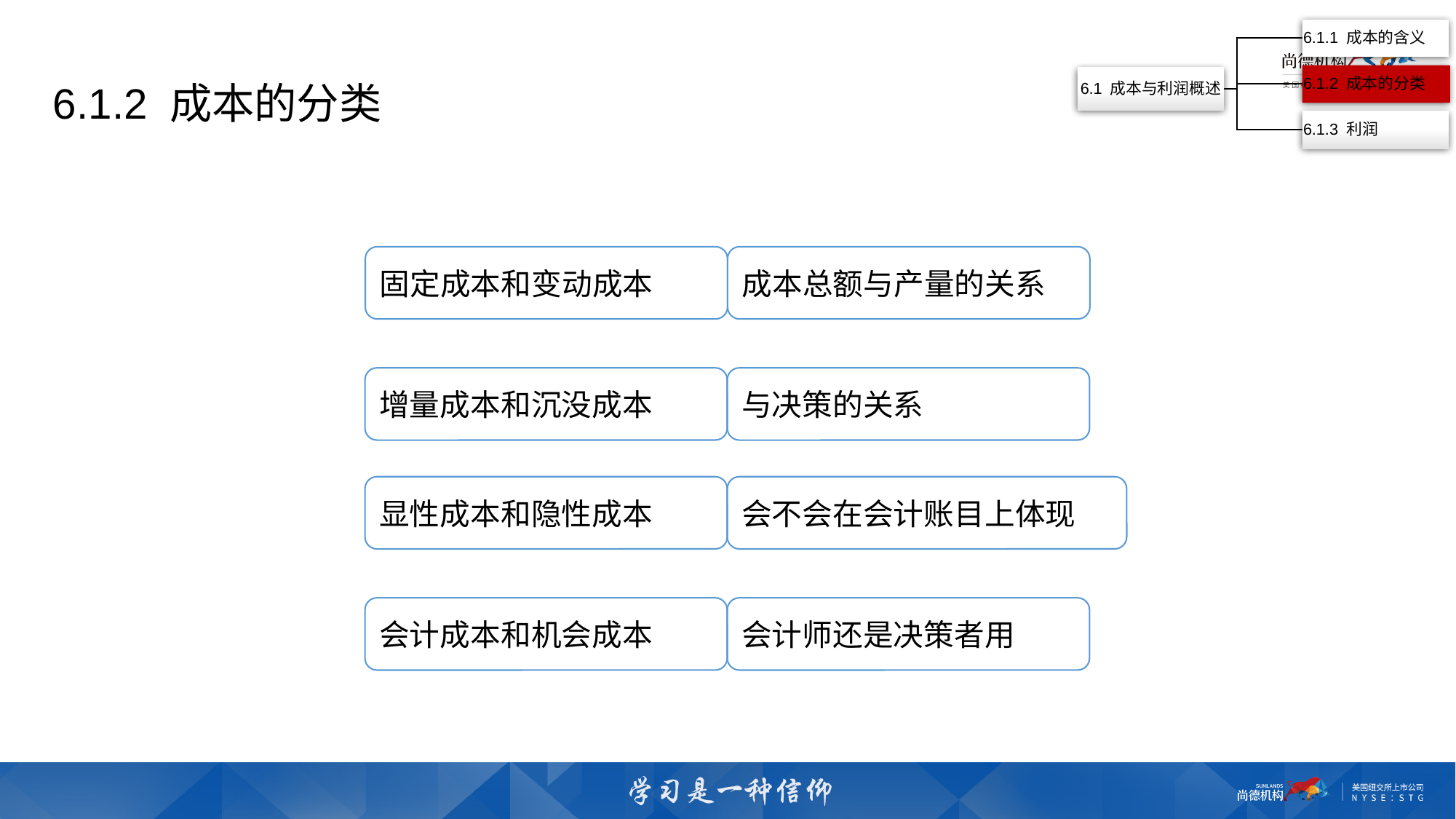

6.1 成本与利润概述
6.1.1 成本的含义
6.1.2 成本的分类
6.1.3 利润
6.1.2 成本的分类
固定成本和变动成本
成本总额与产量的关系
增量成本和沉没成本
与决策的关系
显性成本和隐性成本
会不会在会计账目上体现
会计成本和机会成本
会计师还是决策者用